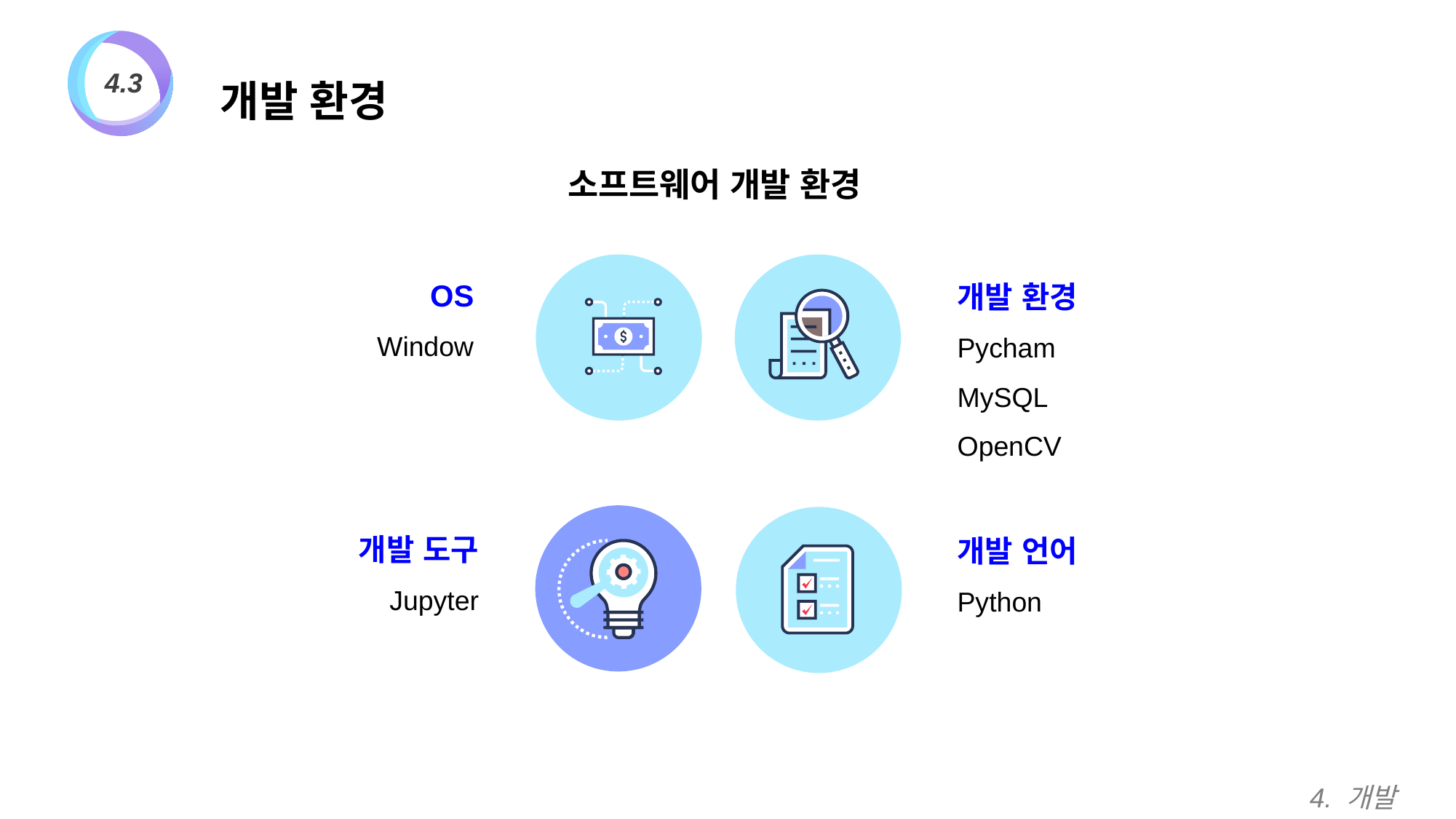

개발 환경
4.3
소프트웨어 개발 환경

OS
Window
개발 환경
Pycham
MySQL
OpenCV

개발 도구
Jupyter
개발 언어
Python
4. 개발